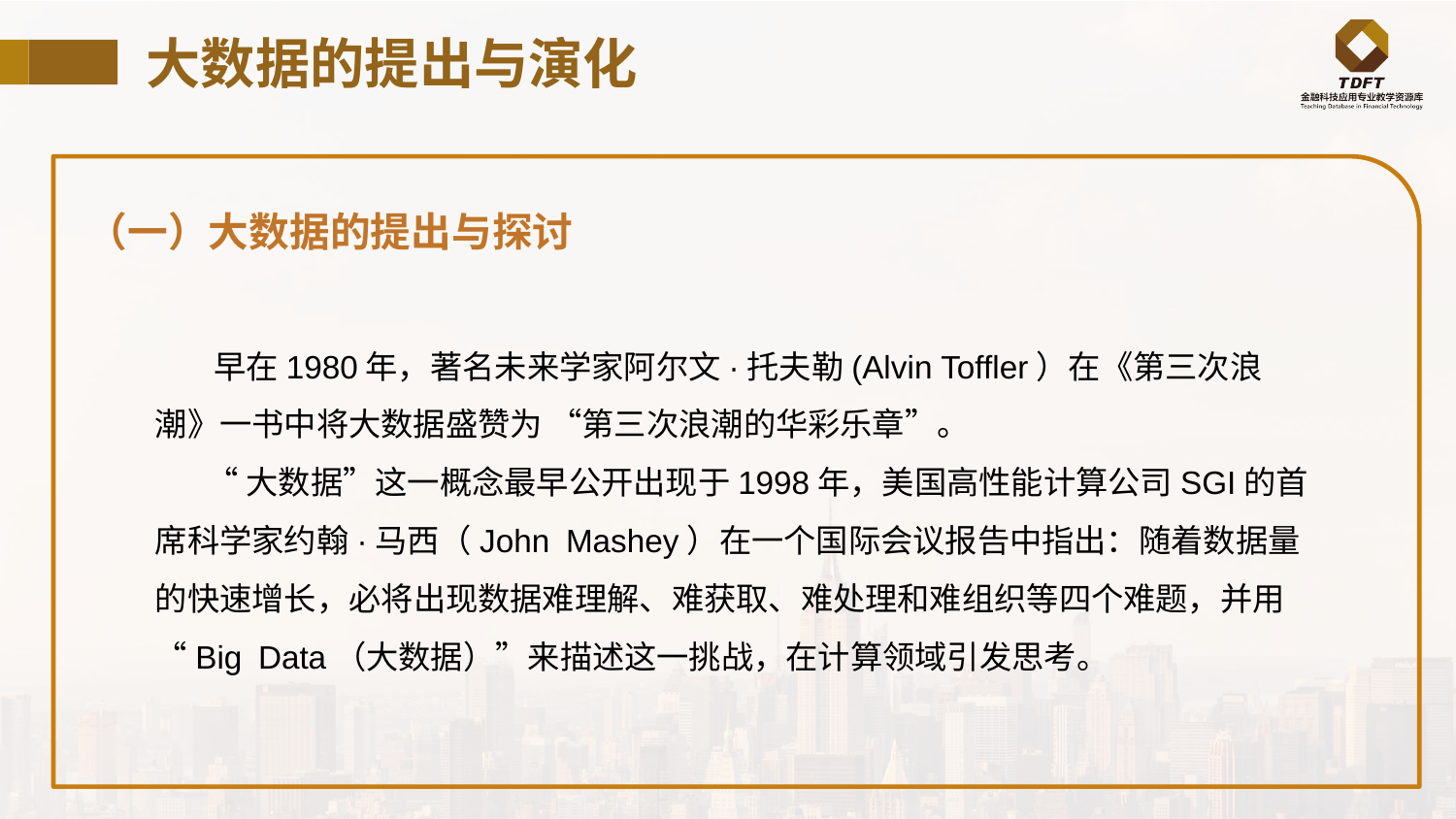

# 大数据的提出与演化

 （一）大数据的提出与探讨
       早在1980年，著名未来学家阿尔文·托夫勒(Alvin Toffler）在《第三次浪潮》一书中将大数据盛赞为 “第三次浪潮的华彩乐章”。
       “大数据”这一概念最早公开出现于1998年，美国高性能计算公司SGI的首席科学家约翰·马西（John Mashey）在一个国际会议报告中指出：随着数据量的快速增长，必将出现数据难理解、难获取、难处理和难组织等四个难题，并用“Big Data（大数据）”来描述这一挑战，在计算领域引发思考。